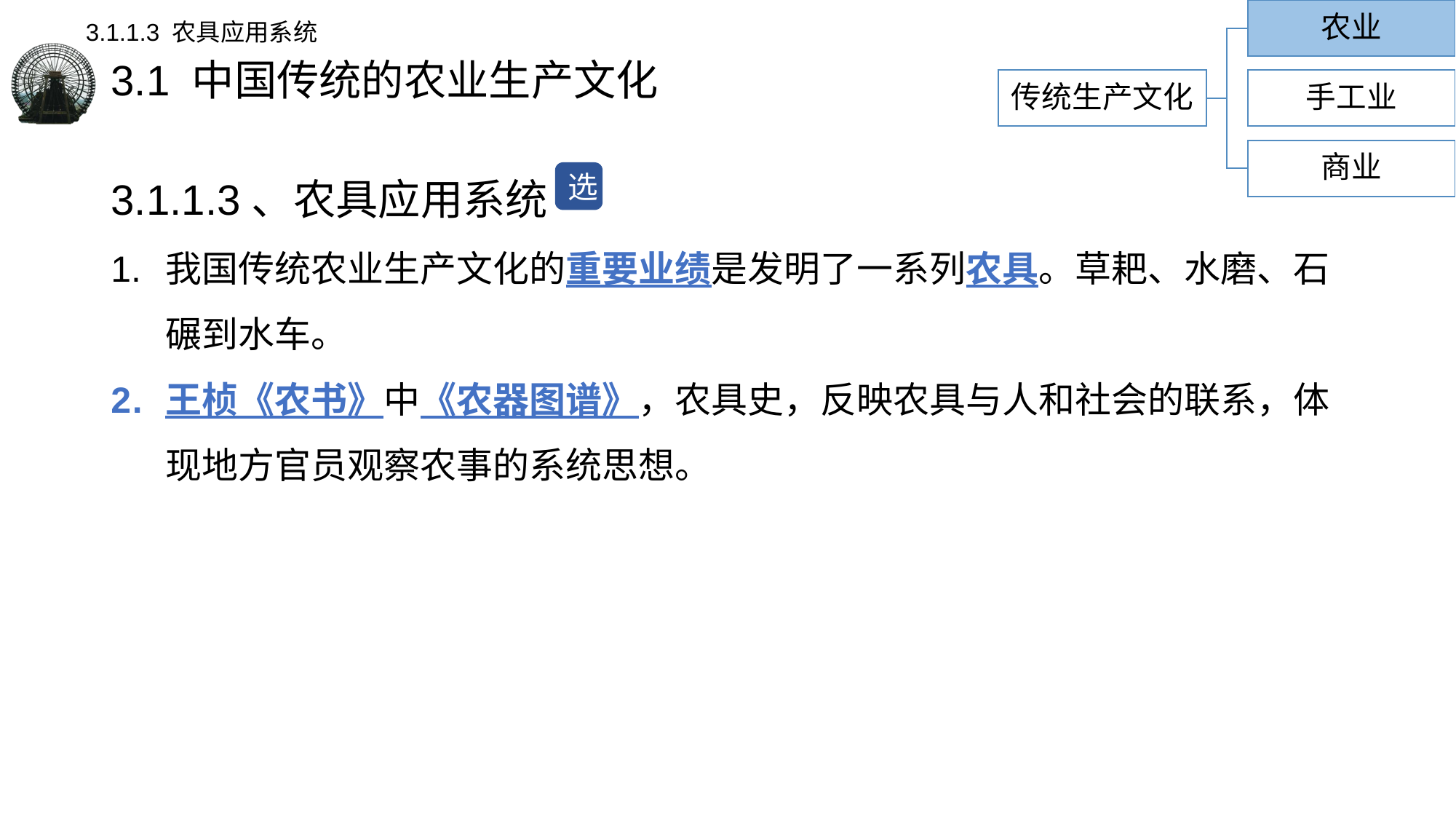

农业
3.1.1.3 农具应用系统

# 3.1 中国传统的农业生产文化
传统生产文化
手工业

商业
3.1.1.3、农具应用系统
我国传统农业生产文化的重要业绩是发明了一系列农具。草耙、水磨、石碾到水车。
王桢《农书》中《农器图谱》，农具史，反映农具与人和社会的联系，体现地方官员观察农事的系统思想。
选
34